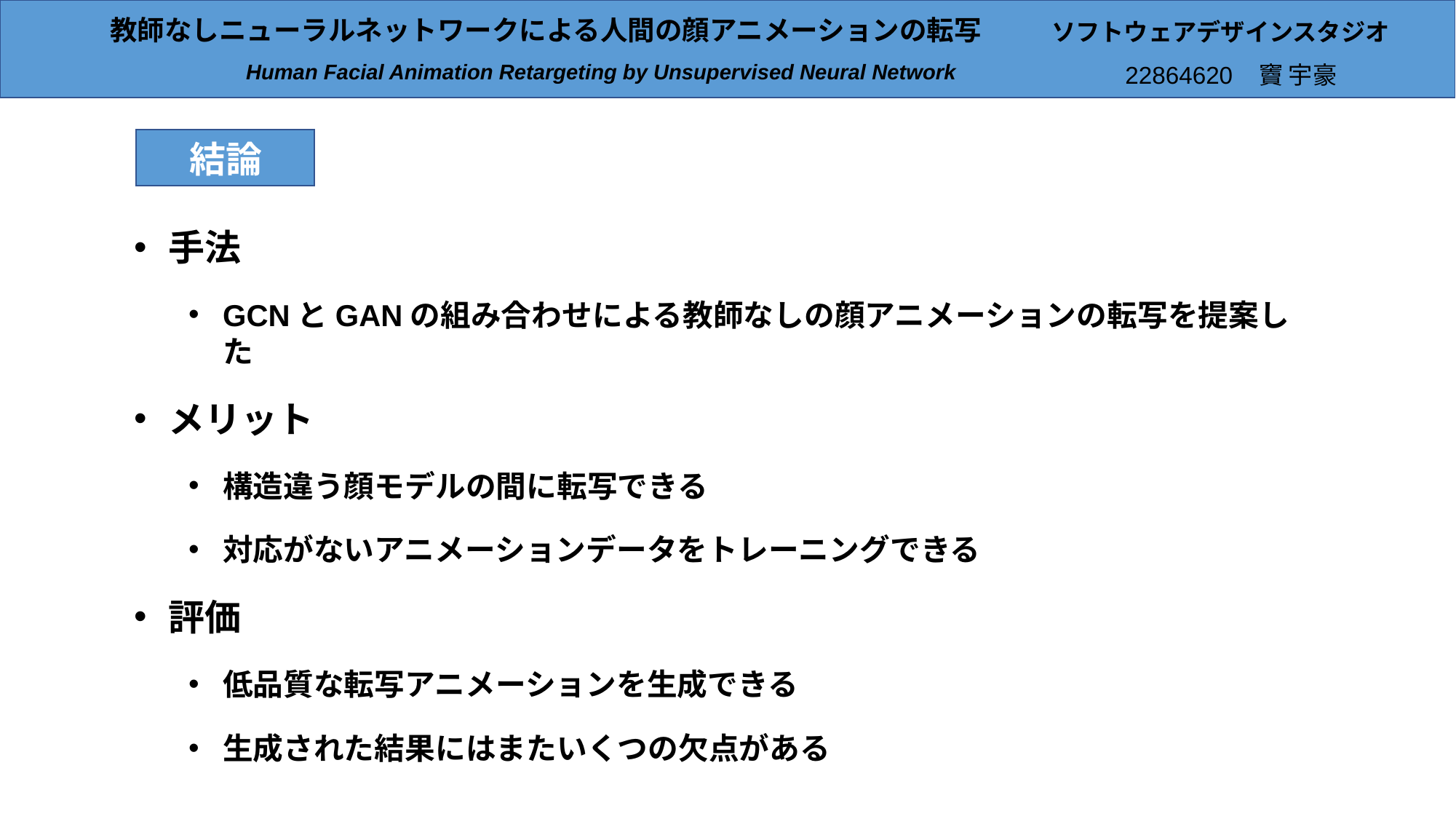

ソフトウェアデザインスタジオ

教師なしニューラルネットワークによる人間の顔アニメーションの転写
Human Facial Animation Retargeting by Unsupervised Neural Network
22864620   竇 宇豪

結論
手法
GCNとGANの組み合わせによる教師なしの顔アニメーションの転写を提案した
メリット
構造違う顔モデルの間に転写できる​
対応がないアニメーションデータをトレーニングできる
評価
低品質な転写アニメーションを生成できる
生成された結果にはまたいくつの欠点がある